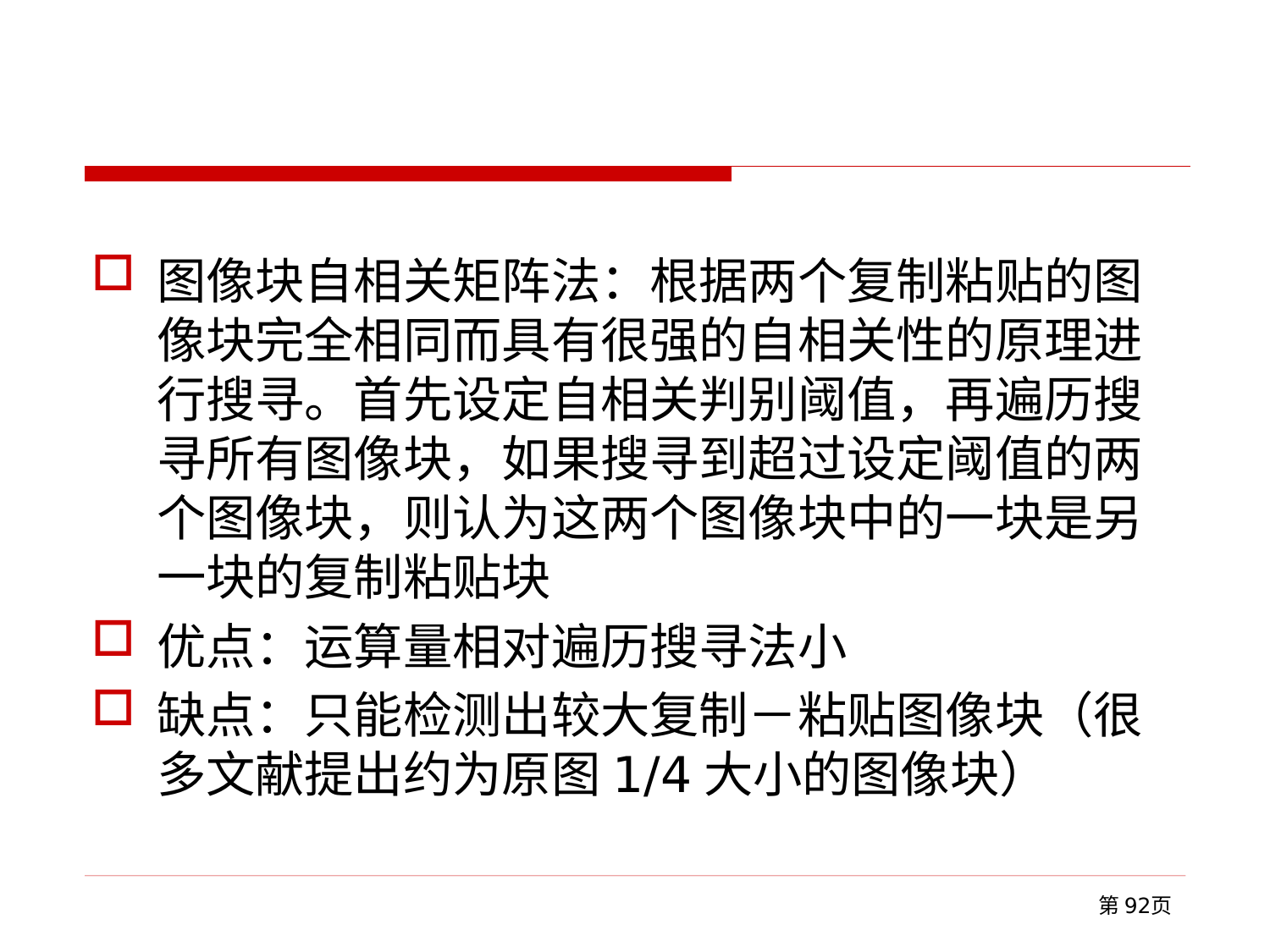

#
图像块自相关矩阵法：根据两个复制粘贴的图像块完全相同而具有很强的自相关性的原理进行搜寻。首先设定自相关判别阈值，再遍历搜寻所有图像块，如果搜寻到超过设定阈值的两个图像块，则认为这两个图像块中的一块是另一块的复制粘贴块
优点：运算量相对遍历搜寻法小
缺点：只能检测出较大复制－粘贴图像块（很多文献提出约为原图1/4大小的图像块）
92